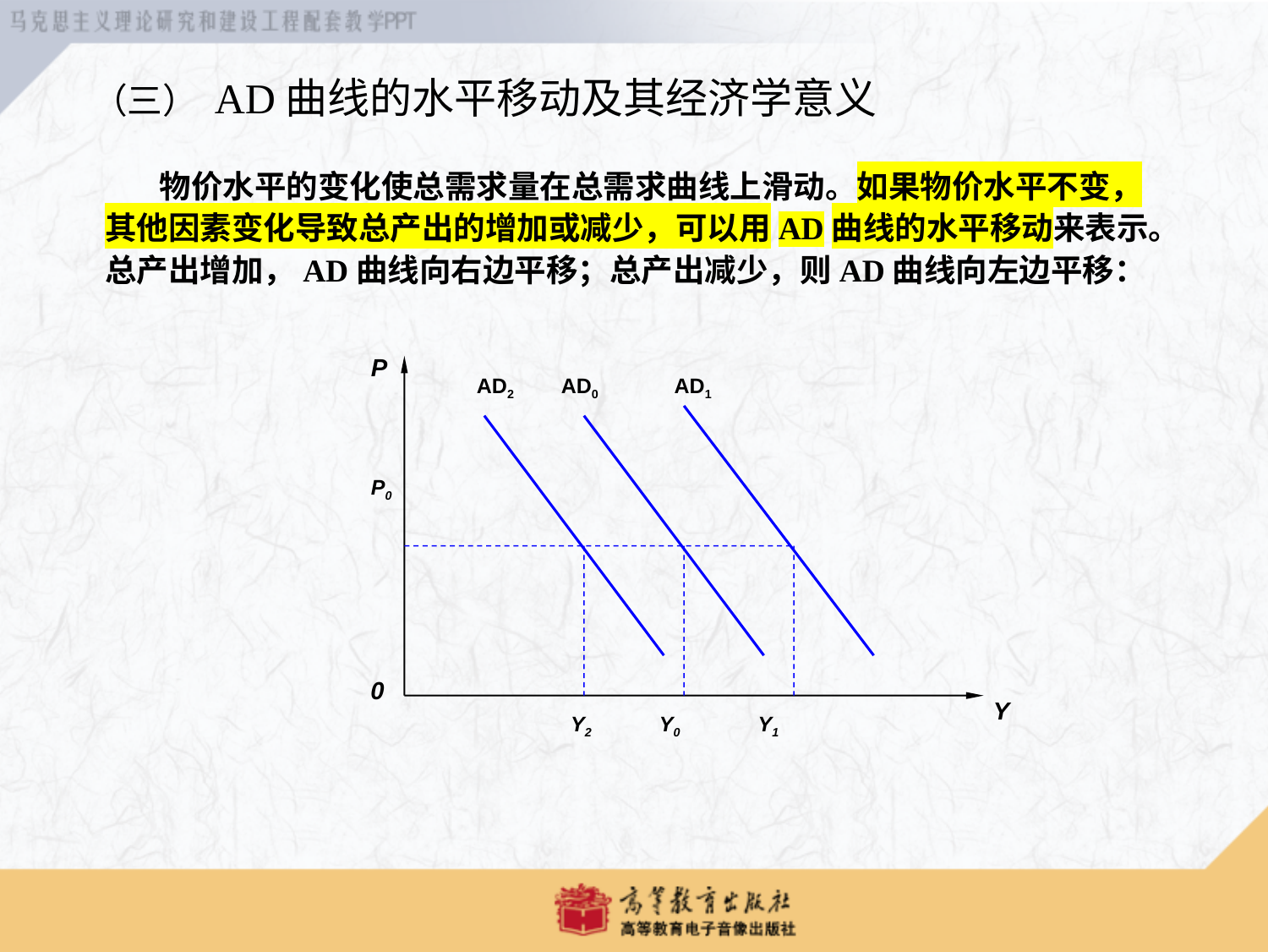

# （三） AD曲线的水平移动及其经济学意义
              物价水平的变化使总需求量在总需求曲线上滑动。如果物价水平不变，其他因素变化导致总产出的增加或减少，可以用AD曲线的水平移动来表示。总产出增加，AD曲线向右边平移；总产出减少，则AD曲线向左边平移：
  P

  P0

    0

AD2              AD0             AD1

Y

                          Y2                    Y0                       Y1
19